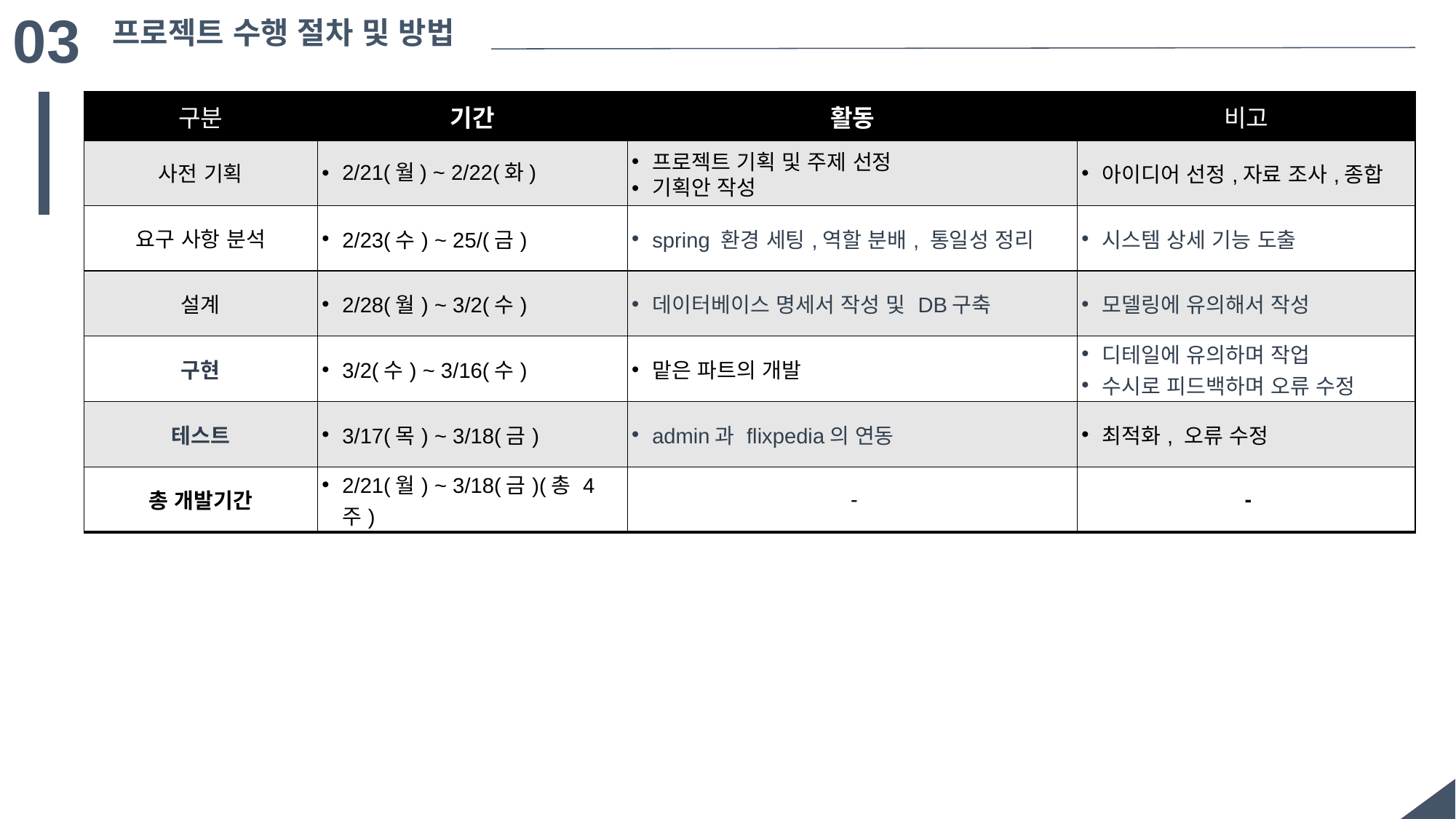

03
프로젝트 수행 절차 및 방법
| 구분 | 기간 | 활동 | 비고 |
| --- | --- | --- | --- |
| 사전 기획 | 2/21(월) ~ 2/22(화) | 프로젝트 기획 및 주제 선정 기획안 작성 | 아이디어 선정,자료 조사,종합 |
| 요구 사항 분석 | 2/23(수) ~ 25/(금) | spring 환경 세팅,역할 분배, 통일성 정리 | 시스템 상세 기능 도출 |
| 설계 | 2/28(월) ~ 3/2(수) | 데이터베이스 명세서 작성 및 DB구축 | 모델링에 유의해서 작성 |
| 구현 | 3/2(수) ~ 3/16(수) | 맡은 파트의 개발 | 디테일에 유의하며 작업 수시로 피드백하며 오류 수정 |
| 테스트 | 3/17(목) ~ 3/18(금) | admin과 flixpedia의 연동 | 최적화, 오류 수정 |
| 총 개발기간 | 2/21(월) ~ 3/18(금)(총 4주) | - | - |